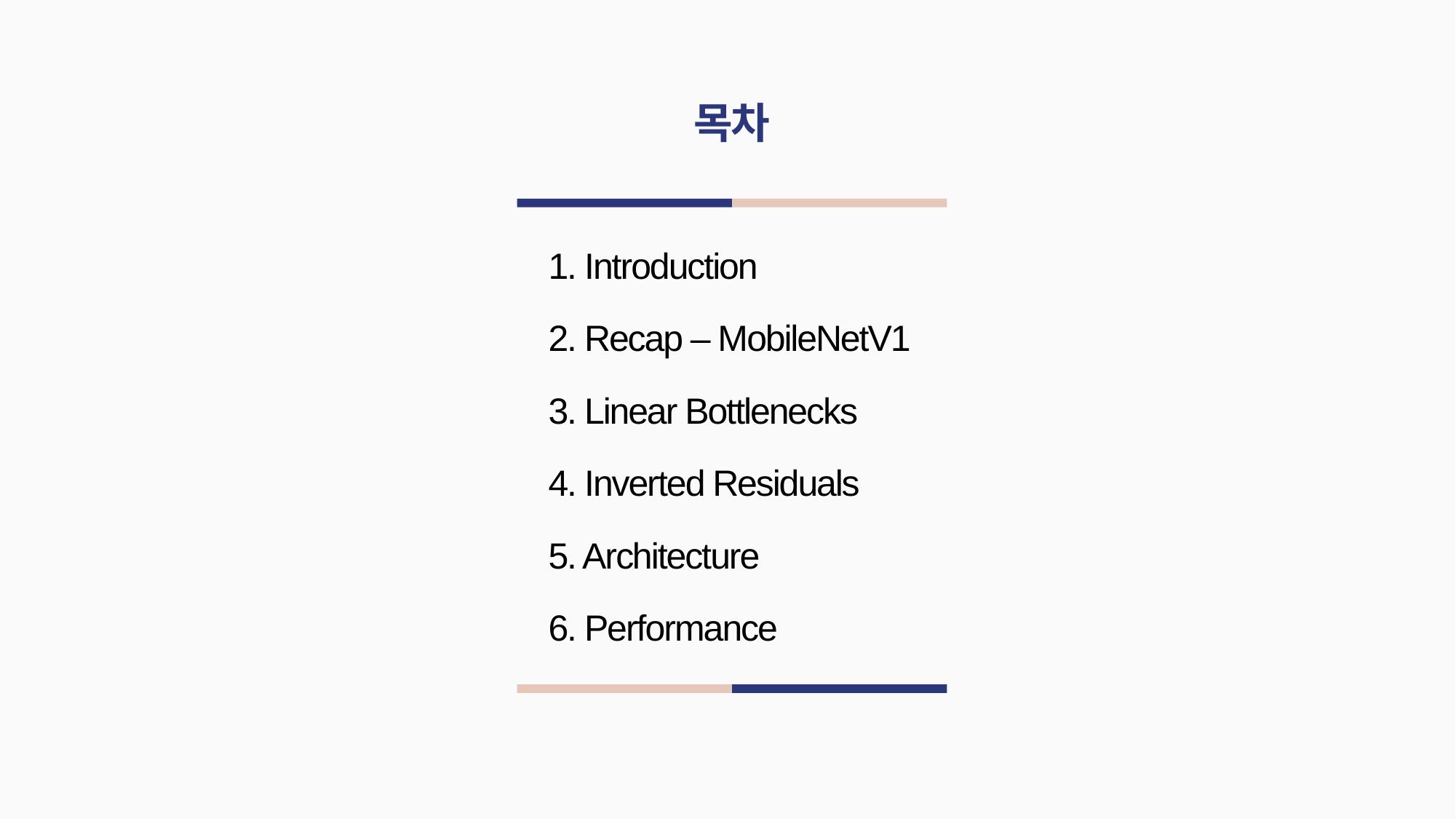

목차

1. Introduction
2. Recap – MobileNetV1
3. Linear Bottlenecks
4. Inverted Residuals
5. Architecture
6. Performance